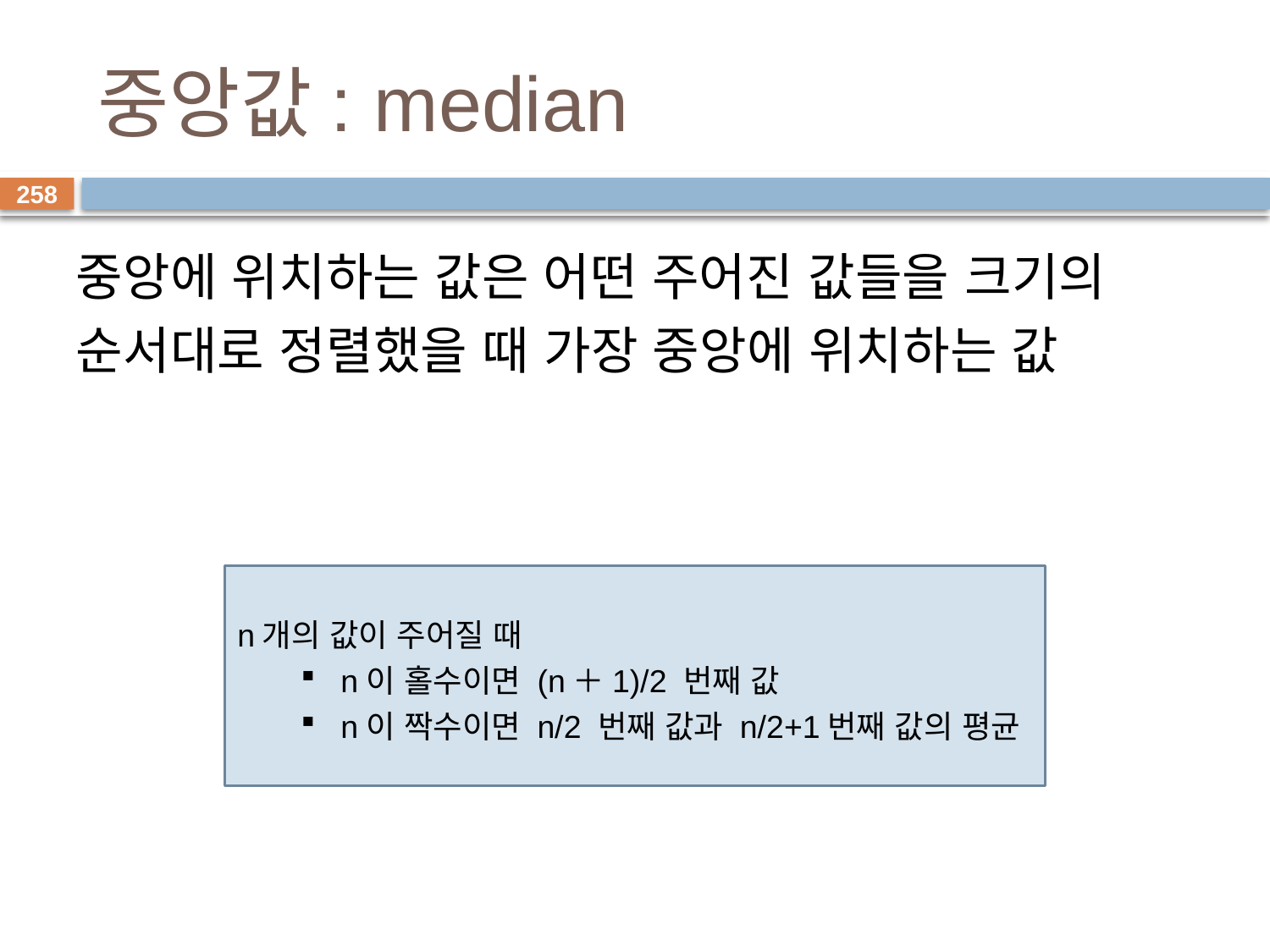

# 중앙값: median
258
중앙에 위치하는 값은 어떤 주어진 값들을 크기의 순서대로 정렬했을 때 가장 중앙에 위치하는 값
n개의 값이 주어질 때
n이 홀수이면 (n＋1)/2 번째 값
n이 짝수이면 n/2 번째 값과 n/2+1번째 값의 평균